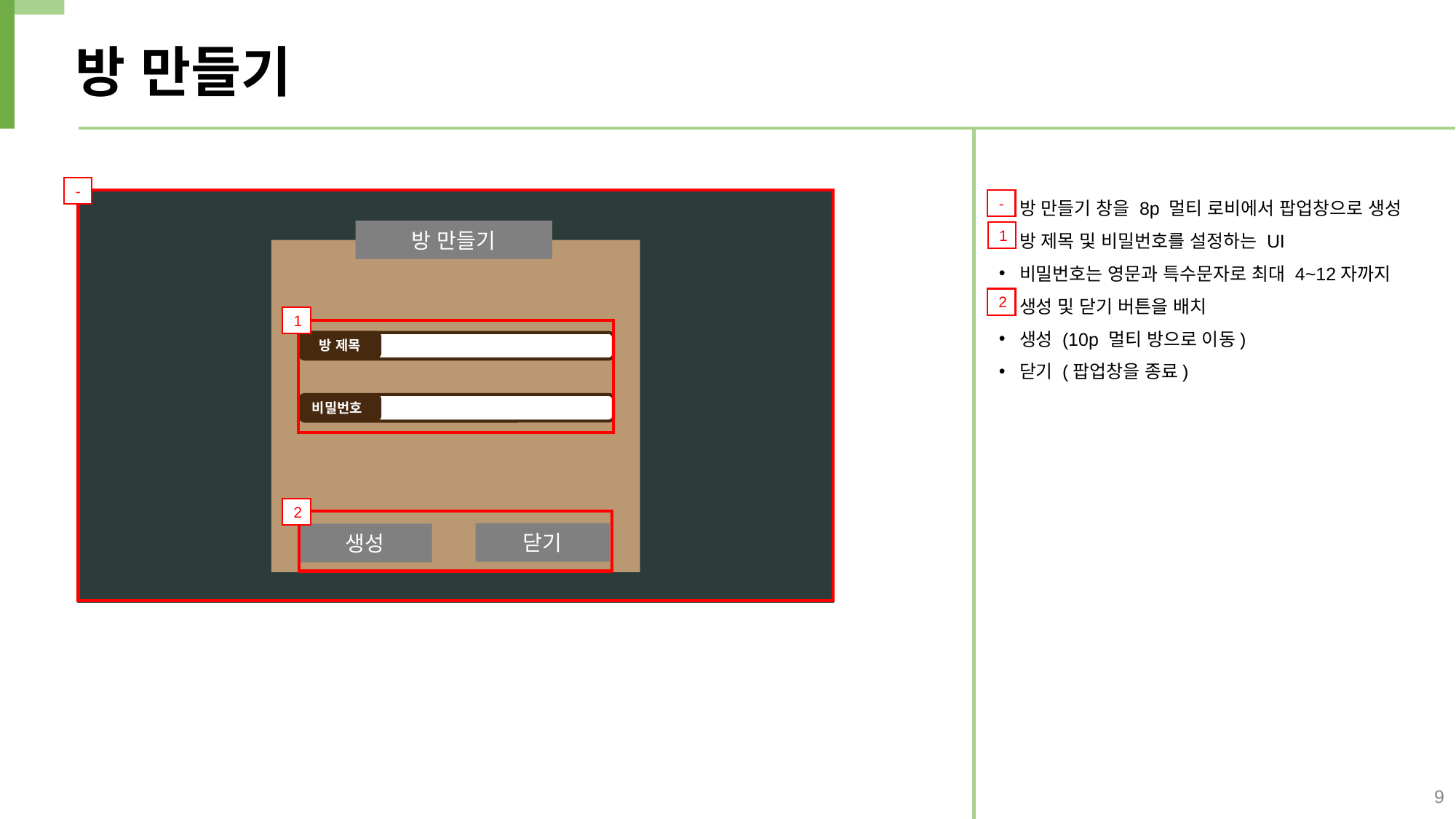

방 만들기
-
방 만들기 창을 8p 멀티 로비에서 팝업창으로 생성
방 제목 및 비밀번호를 설정하는 UI
비밀번호는 영문과 특수문자로 최대 4~12자까지
생성 및 닫기 버튼을 배치
생성 (10p 멀티 방으로 이동)
닫기 (팝업창을 종료)

-

방 만들기
1

2
1

방 제목

비밀번호
2

닫기
생성
9